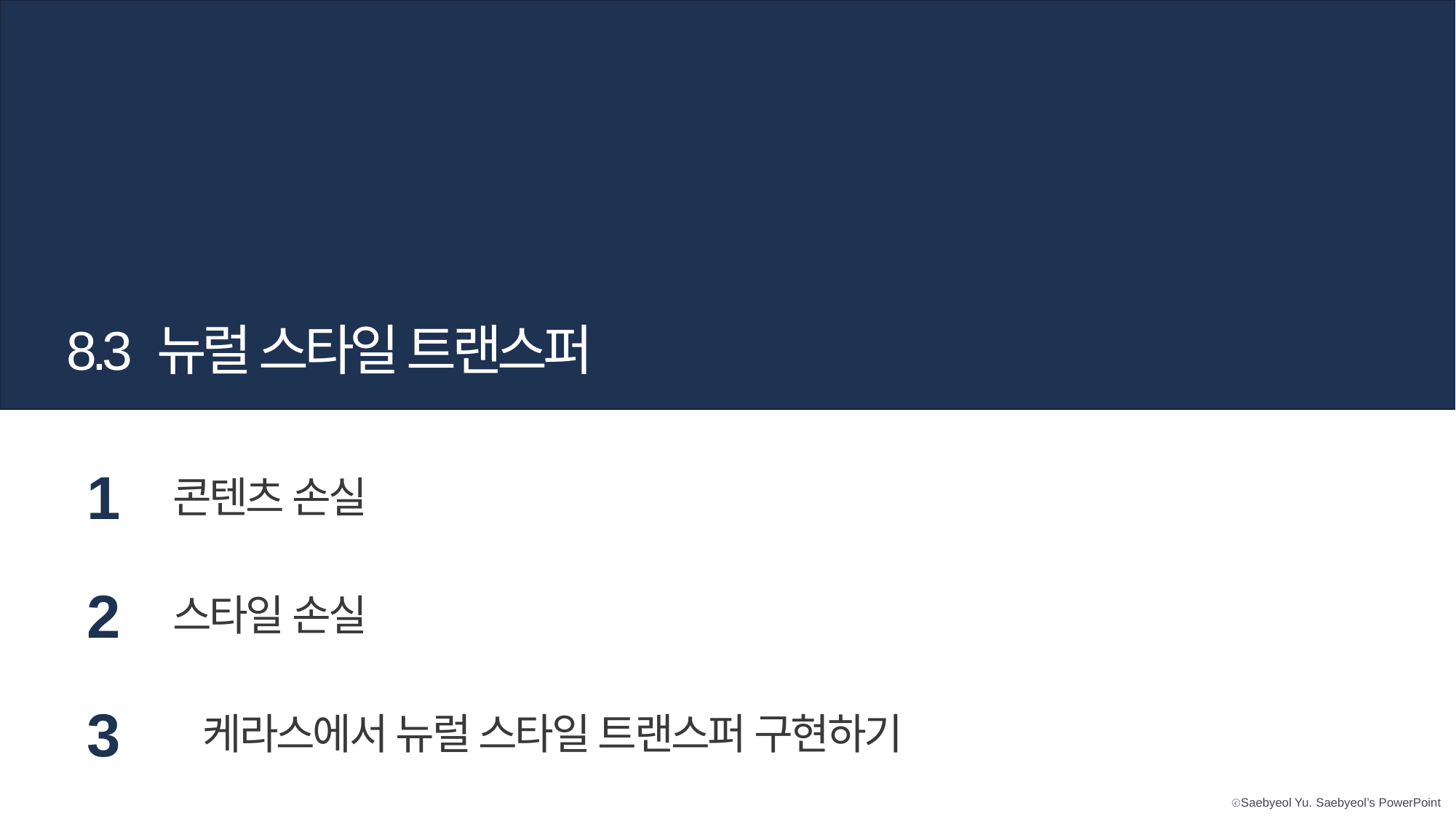

8.3 뉴럴 스타일 트랜스퍼
1
콘텐츠 손실
2
스타일 손실
3
케라스에서 뉴럴 스타일 트랜스퍼 구현하기